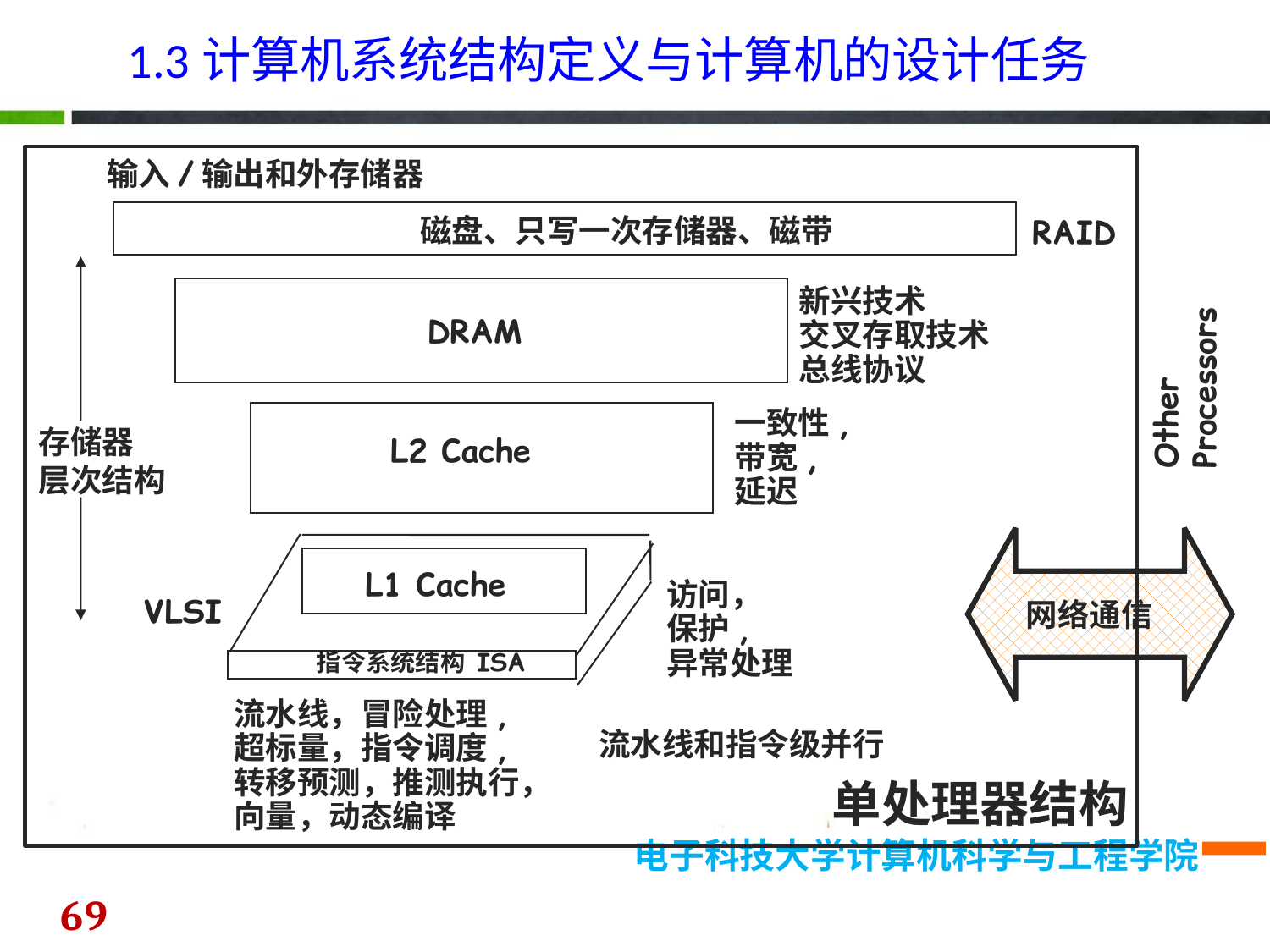

1.3计算机系统结构定义与计算机的设计任务

输入/输出和外存储器

磁盘、只写一次存储器、磁带
RAID

新兴技术
交叉存取技术
总线协议
Other Processors
DRAM

一致性,
带宽,
延迟
存储器
层次结构
L2 Cache

  网络通信

L1 Cache
访问，
保护,
异常处理

VLSI
指令系统结构 ISA

流水线，冒险处理,
超标量，指令调度,
转移预测，推测执行，
向量，动态编译
流水线和指令级并行
单处理器结构